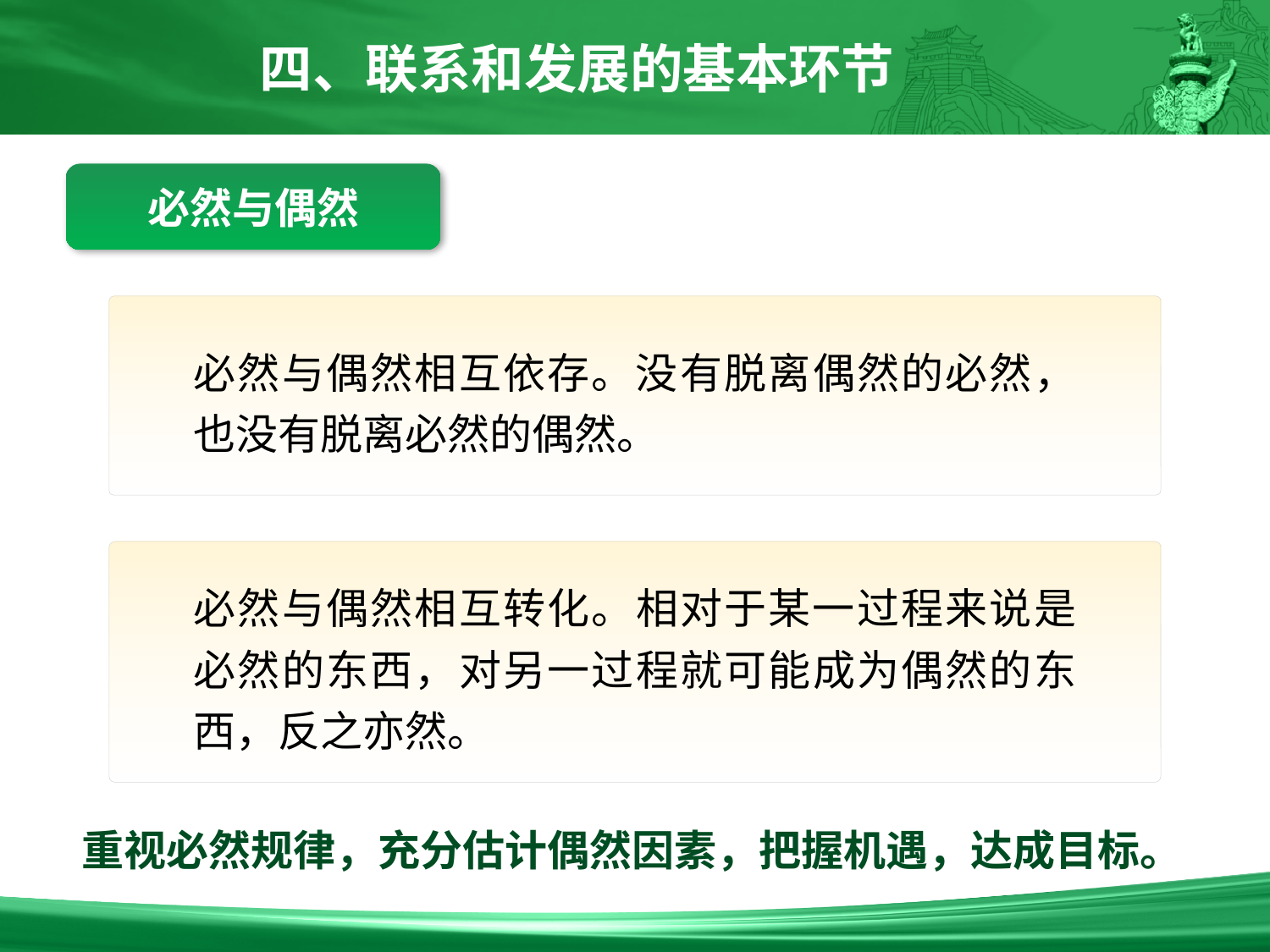

四、联系和发展的基本环节
必然与偶然

必然与偶然相互依存。没有脱离偶然的必然，也没有脱离必然的偶然。

必然与偶然相互转化。相对于某一过程来说是必然的东西，对另一过程就可能成为偶然的东西，反之亦然。
重视必然规律，充分估计偶然因素，把握机遇，达成目标。